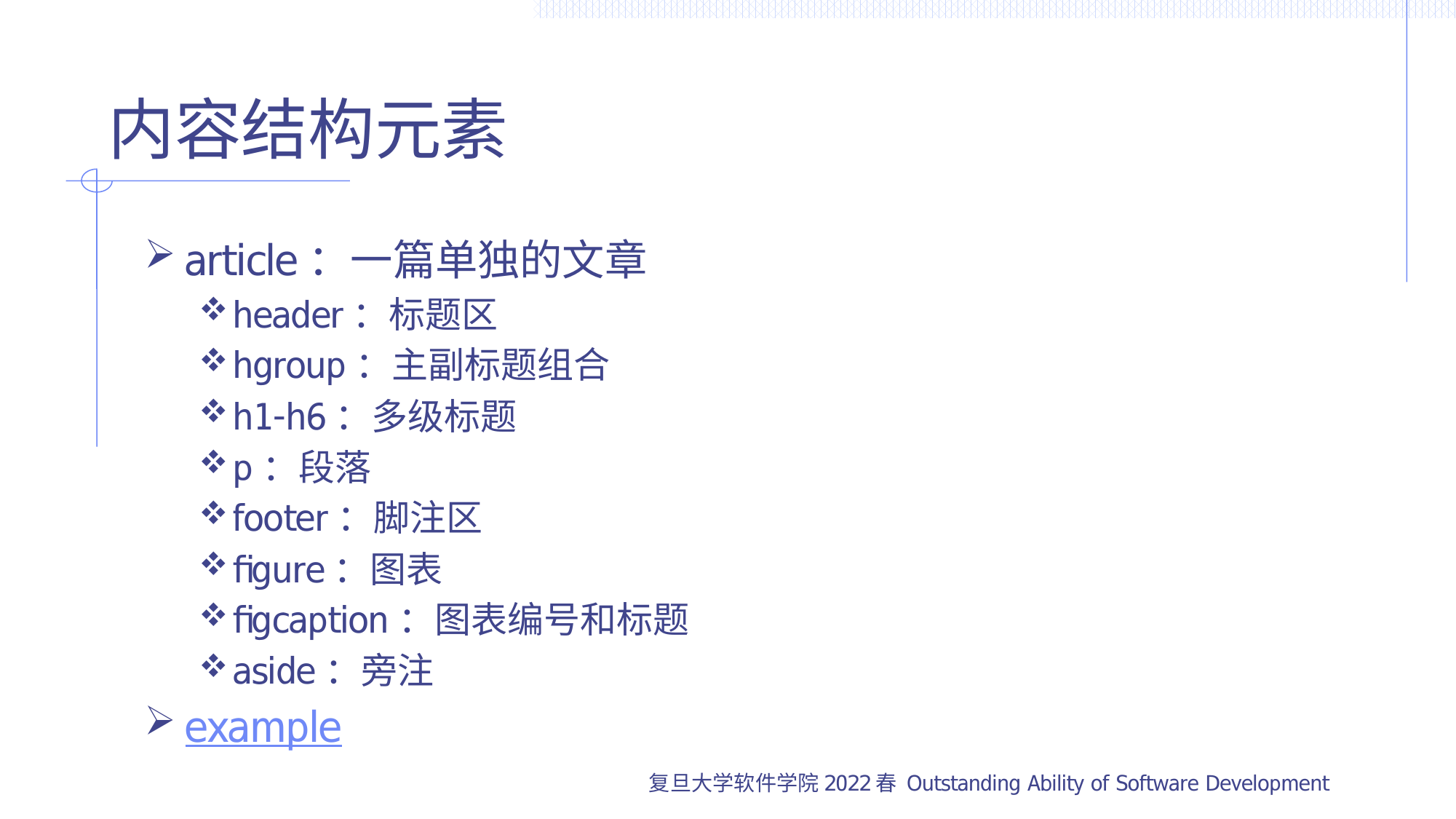

# 内容结构元素
article：一篇单独的文章
header：标题区
hgroup：主副标题组合
h1-h6：多级标题
p：段落
footer：脚注区
figure：图表
figcaption：图表编号和标题
aside：旁注
example